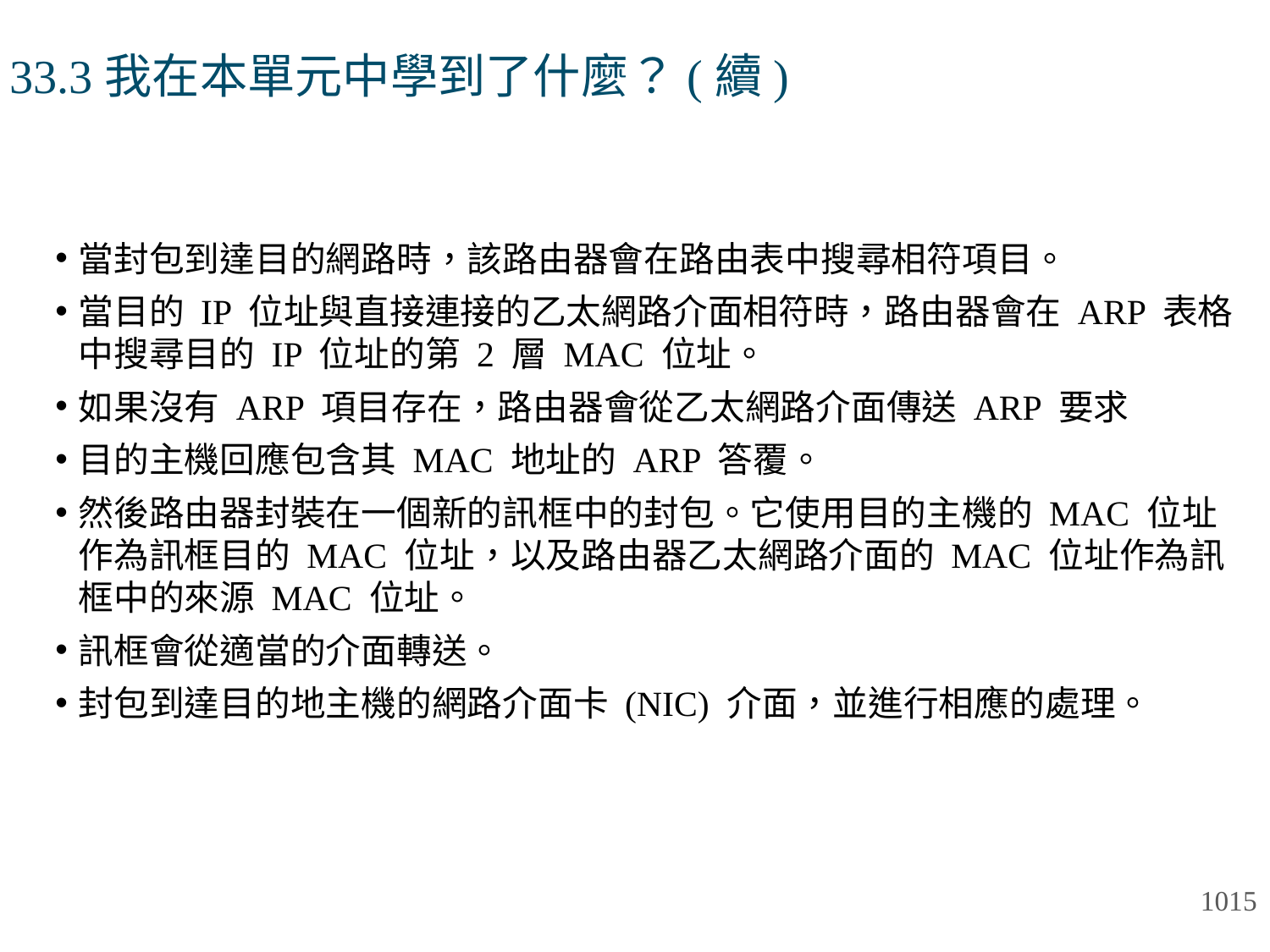

# 33.3我在本單元中學到了什麼？(續)
當封包到達目的網路時，該路由器會在路由表中搜尋相符項目。
當目的 IP 位址與直接連接的乙太網路介面相符時，路由器會在 ARP 表格中搜尋目的 IP 位址的第 2 層 MAC 位址。
如果沒有 ARP 項目存在，路由器會從乙太網路介面傳送 ARP 要求
目的主機回應包含其 MAC 地址的 ARP 答覆。
然後路由器封裝在一個新的訊框中的封包。它使用目的主機的 MAC 位址作為訊框目的 MAC 位址，以及路由器乙太網路介面的 MAC 位址作為訊框中的來源 MAC 位址。
訊框會從適當的介面轉送。
封包到達目的地主機的網路介面卡 (NIC) 介面，並進行相應的處理。
1015